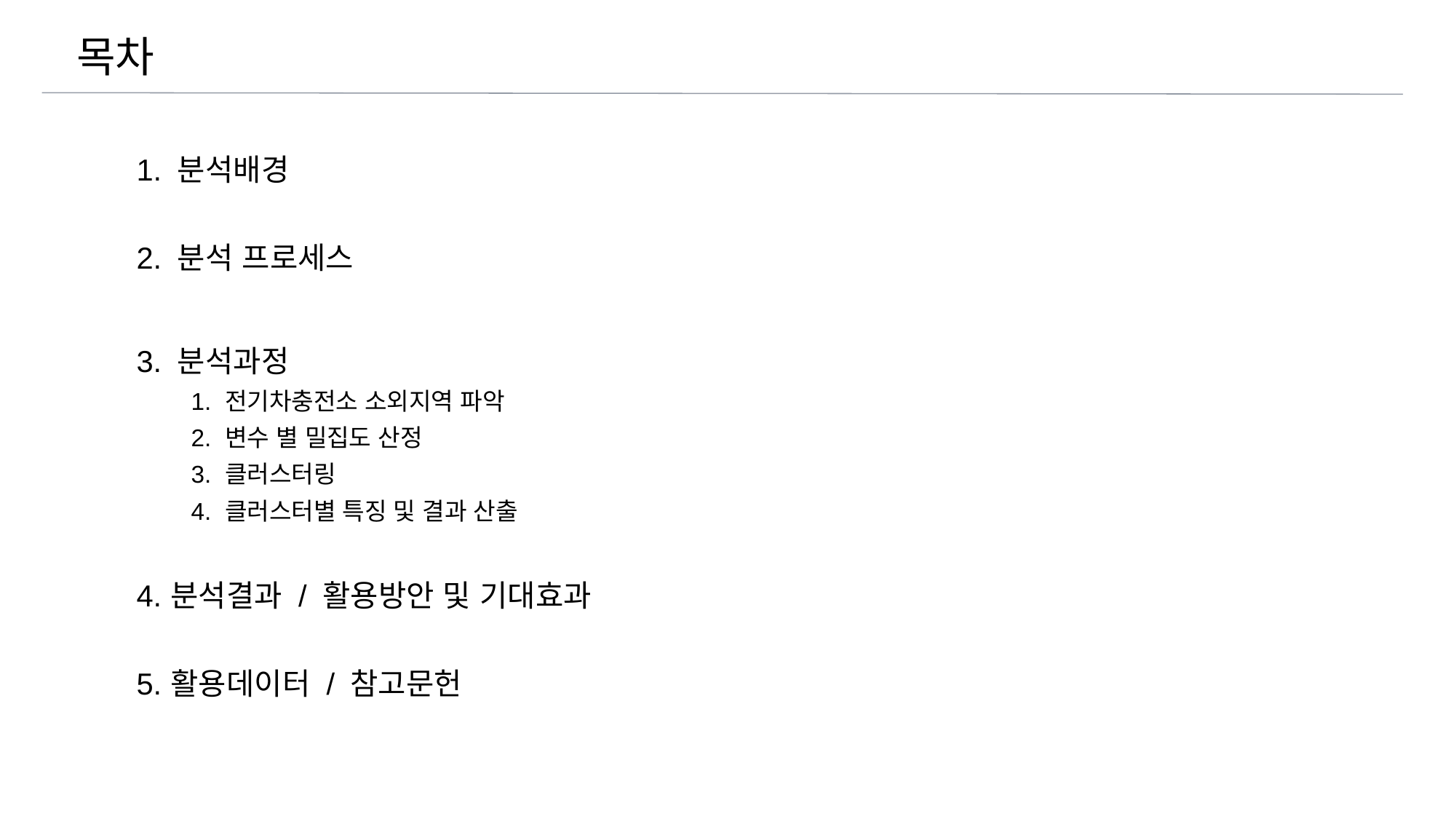

목차
 분석배경

 분석 프로세스

 분석과정
전기차충전소 소외지역 파악
변수 별 밀집도 산정
클러스터링
클러스터별 특징 및 결과 산출

분석결과 / 활용방안 및 기대효과

활용데이터 / 참고문헌